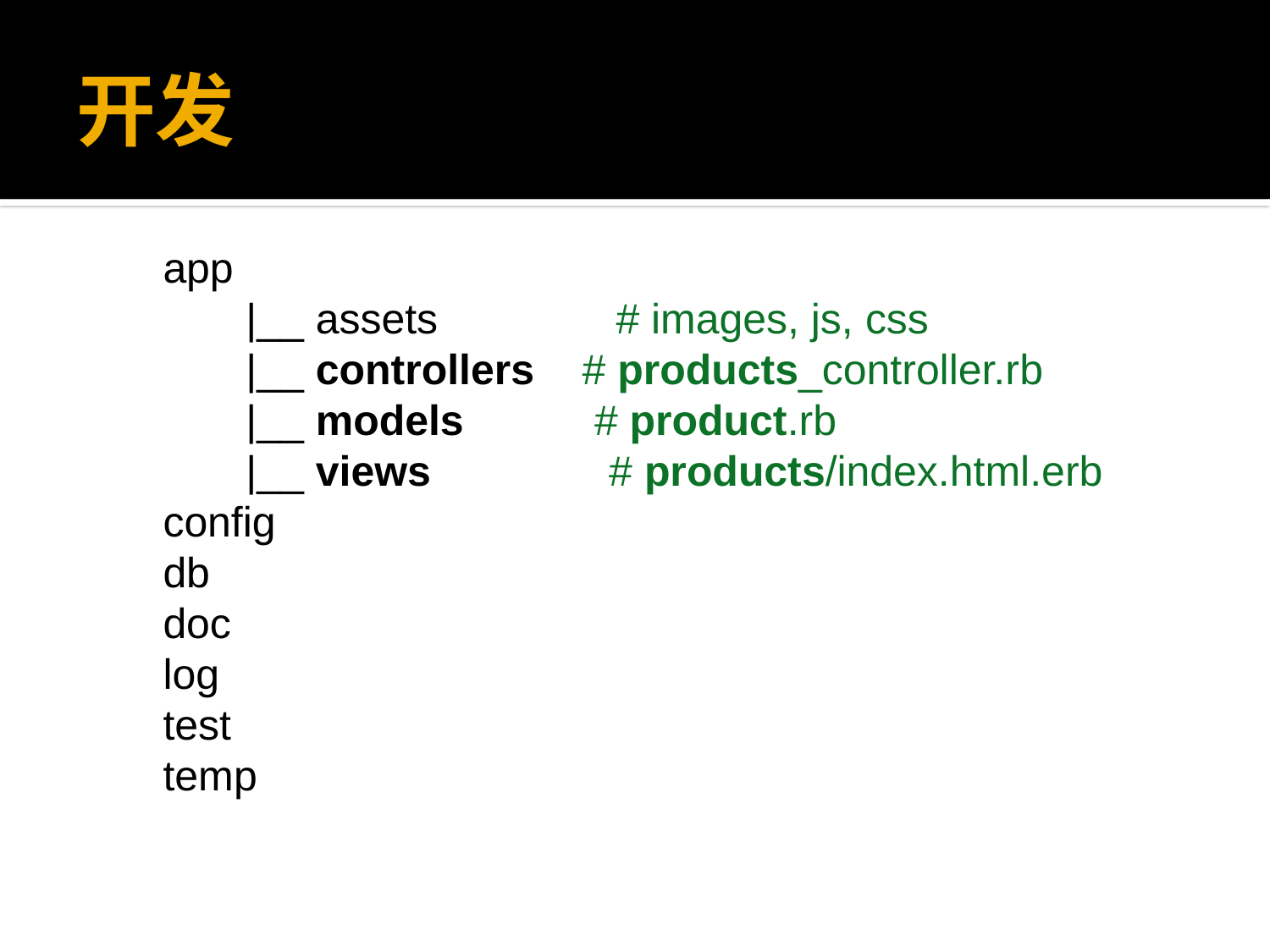

# 开发
app
       |__ assets               # images, js, css
       |__ controllers    # products_controller.rb
       |__ models           # product.rb
       |__ views               # products/index.html.erb
config
db
doc
log
test
temp